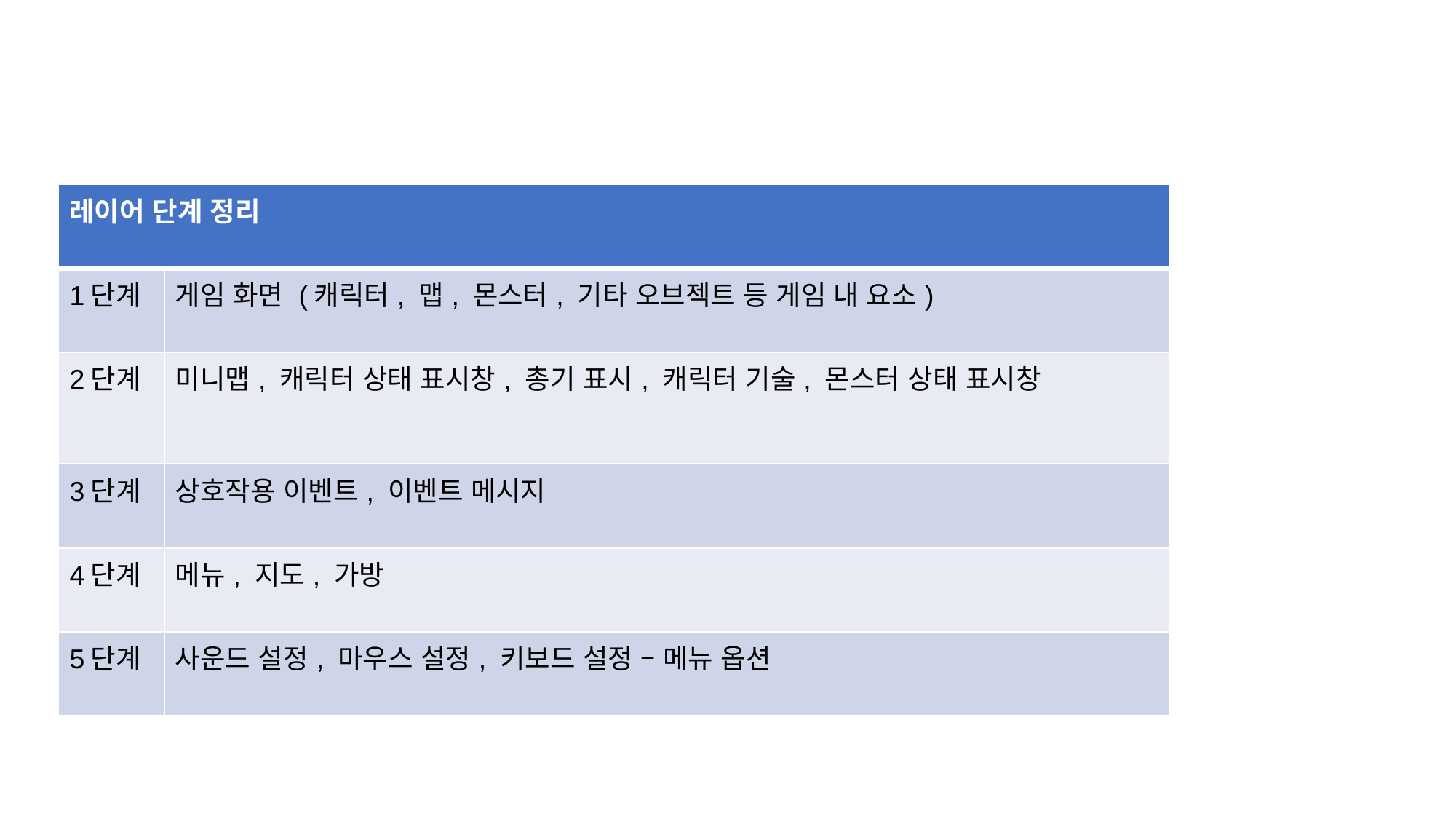

| 레이어 단계 정리 |  |
| --- | --- |
| 1단계 | 게임 화면 (캐릭터, 맵, 몬스터, 기타 오브젝트 등 게임 내 요소) |
| 2단계 | 미니맵, 캐릭터 상태 표시창, 총기 표시, 캐릭터 기술, 몬스터 상태 표시창 |
| 3단계 | 상호작용 이벤트, 이벤트 메시지 |
| 4단계 | 메뉴, 지도, 가방 |
| 5단계 | 사운드 설정, 마우스 설정, 키보드 설정 – 메뉴 옵션 |